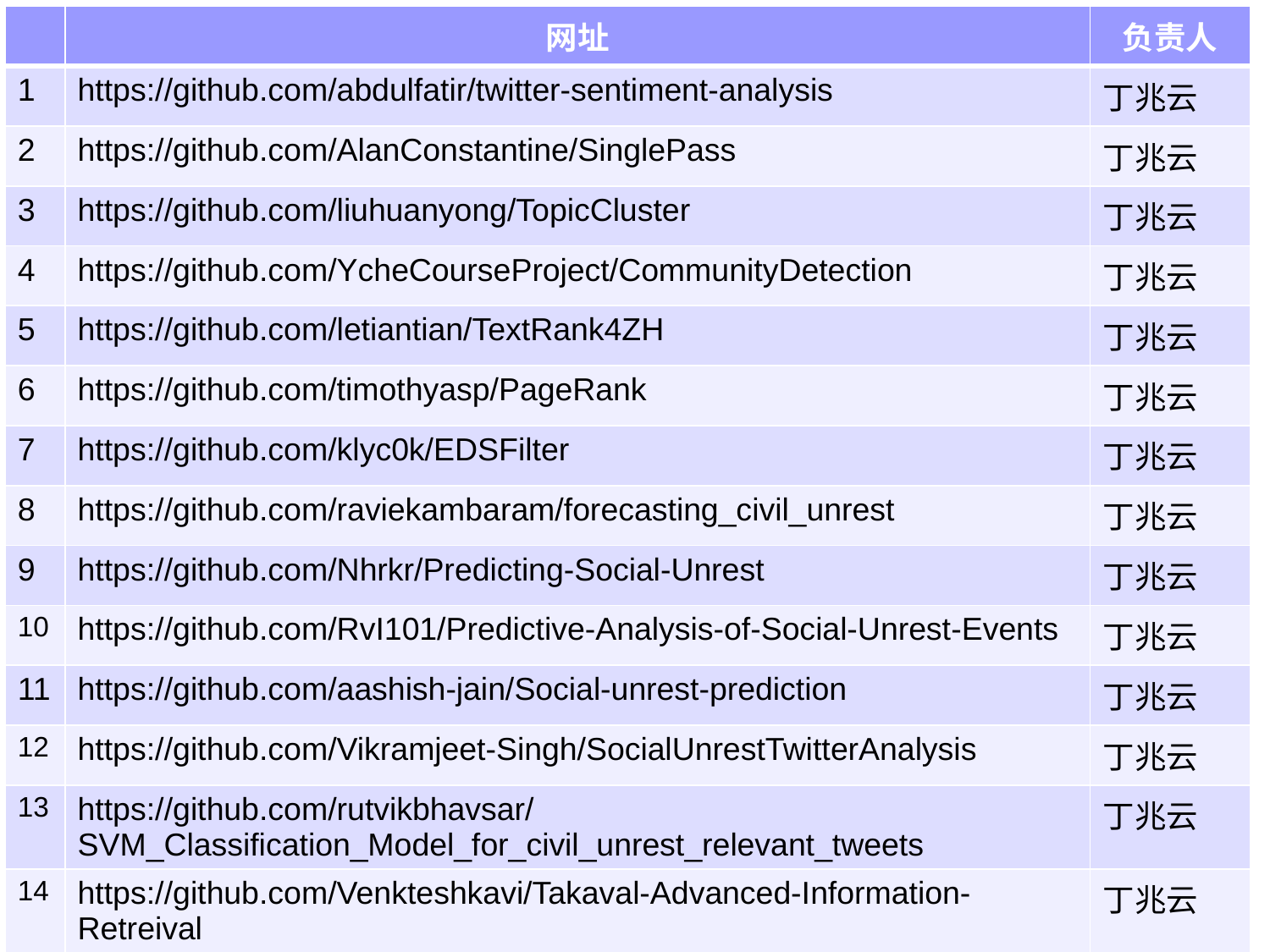

|  | 网址 | 负责人 |
| --- | --- | --- |
| 1 | https://github.com/abdulfatir/twitter-sentiment-analysis | 丁兆云 |
| 2 | https://github.com/AlanConstantine/SinglePass | 丁兆云 |
| 3 | https://github.com/liuhuanyong/TopicCluster | 丁兆云 |
| 4 | https://github.com/YcheCourseProject/CommunityDetection | 丁兆云 |
| 5 | https://github.com/letiantian/TextRank4ZH | 丁兆云 |
| 6 | https://github.com/timothyasp/PageRank | 丁兆云 |
| 7 | https://github.com/klyc0k/EDSFilter | 丁兆云 |
| 8 | https://github.com/raviekambaram/forecasting\_civil\_unrest | 丁兆云 |
| 9 | https://github.com/Nhrkr/Predicting-Social-Unrest | 丁兆云 |
| 10 | https://github.com/RvI101/Predictive-Analysis-of-Social-Unrest-Events | 丁兆云 |
| 11 | https://github.com/aashish-jain/Social-unrest-prediction | 丁兆云 |
| 12 | https://github.com/Vikramjeet-Singh/SocialUnrestTwitterAnalysis | 丁兆云 |
| 13 | https://github.com/rutvikbhavsar/SVM\_Classification\_Model\_for\_civil\_unrest\_relevant\_tweets | 丁兆云 |
| 14 | https://github.com/Venkteshkavi/Takaval-Advanced-Information-Retreival | 丁兆云 |
V. 课程要求-综合大作业-github源代码
26